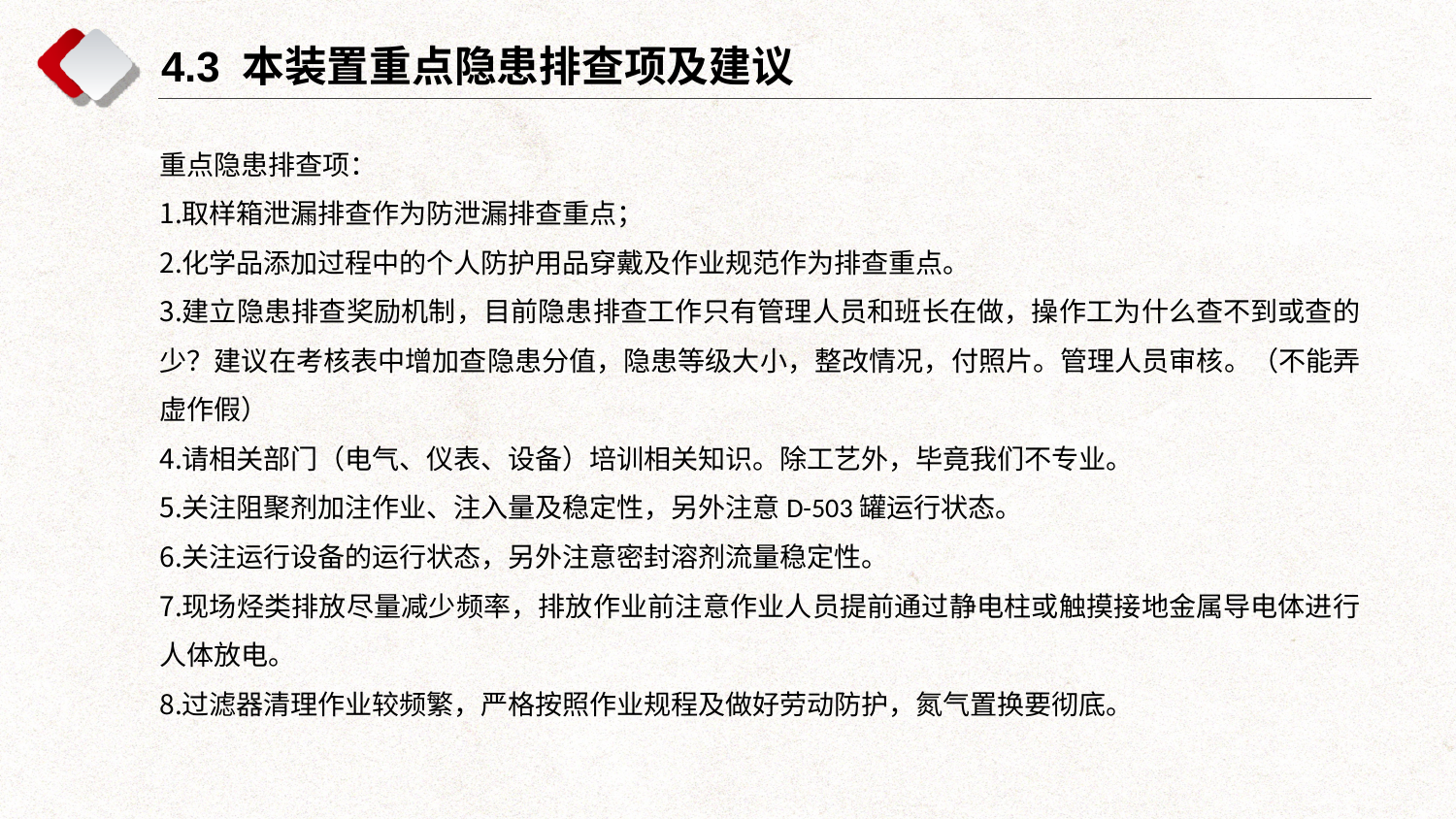

4.3 本装置重点隐患排查项及建议
重点隐患排查项：
取样箱泄漏排查作为防泄漏排查重点；
化学品添加过程中的个人防护用品穿戴及作业规范作为排查重点。
建立隐患排查奖励机制，目前隐患排查工作只有管理人员和班长在做，操作工为什么查不到或查的少？建议在考核表中增加查隐患分值，隐患等级大小，整改情况，付照片。管理人员审核。（不能弄虚作假）
请相关部门（电气、仪表、设备）培训相关知识。除工艺外，毕竟我们不专业。
关注阻聚剂加注作业、注入量及稳定性，另外注意D-503罐运行状态。
关注运行设备的运行状态，另外注意密封溶剂流量稳定性。
现场烃类排放尽量减少频率，排放作业前注意作业人员提前通过静电柱或触摸接地金属导电体进行人体放电。
过滤器清理作业较频繁，严格按照作业规程及做好劳动防护，氮气置换要彻底。